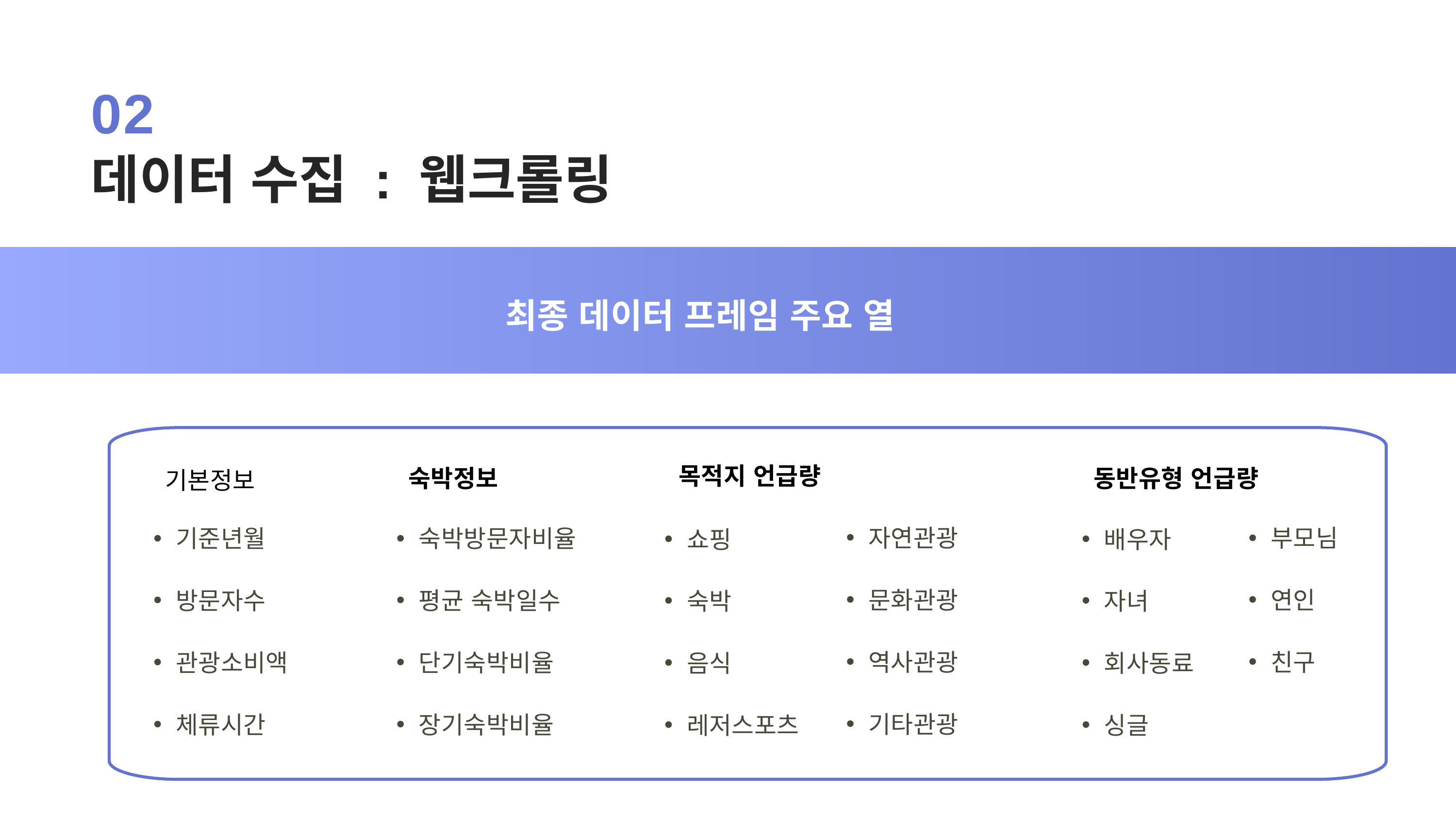

02
데이터 수집 : 웹크롤링

최종 데이터 프레임 주요 열

목적지 언급량
쇼핑
숙박
음식
레저스포츠
자연관광
문화관광
역사관광
기타관광
동반유형 언급량
배우자
자녀
회사동료
싱글
부모님
연인
친구
숙박정보
숙박방문자비율
평균 숙박일수
단기숙박비율
장기숙박비율
기본정보
기준년월
방문자수
관광소비액
체류시간